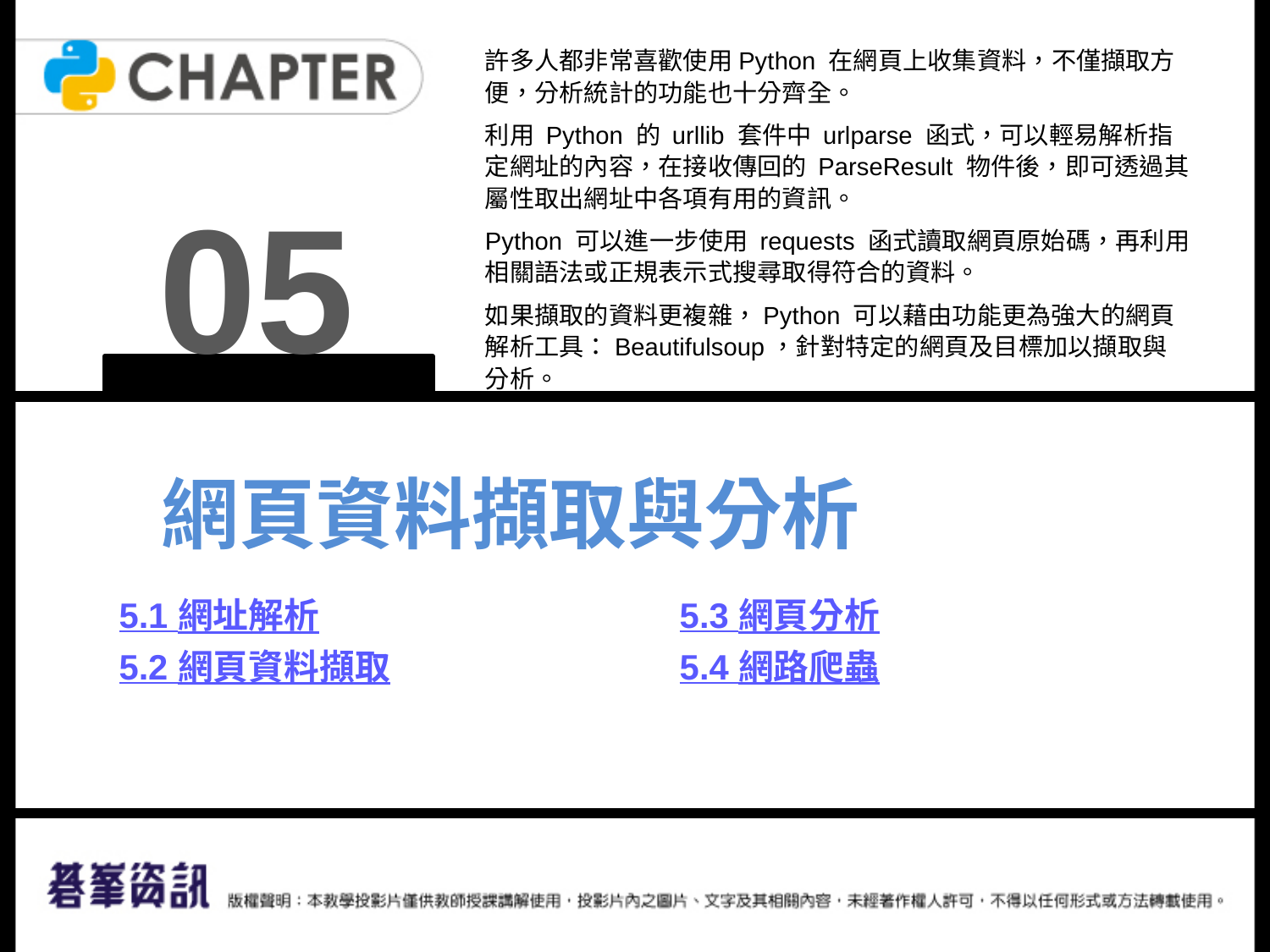

許多人都非常喜歡使用Python 在網頁上收集資料，不僅擷取方便，分析統計的功能也十分齊全。
利用 Python 的 urllib 套件中 urlparse 函式，可以輕易解析指定網址的內容，在接收傳回的 ParseResult 物件後，即可透過其屬性取出網址中各項有用的資訊。
Python 可以進一步使用 requests 函式讀取網頁原始碼，再利用相關語法或正規表示式搜尋取得符合的資料。
如果擷取的資料更複雜，Python 可以藉由功能更為強大的網頁解析工具：Beautifulsoup，針對特定的網頁及目標加以擷取與分析。
05
網頁資料擷取與分析
5.1 網址解析
5.2 網頁資料擷取

5.3 網頁分析
5.4 網路爬蟲